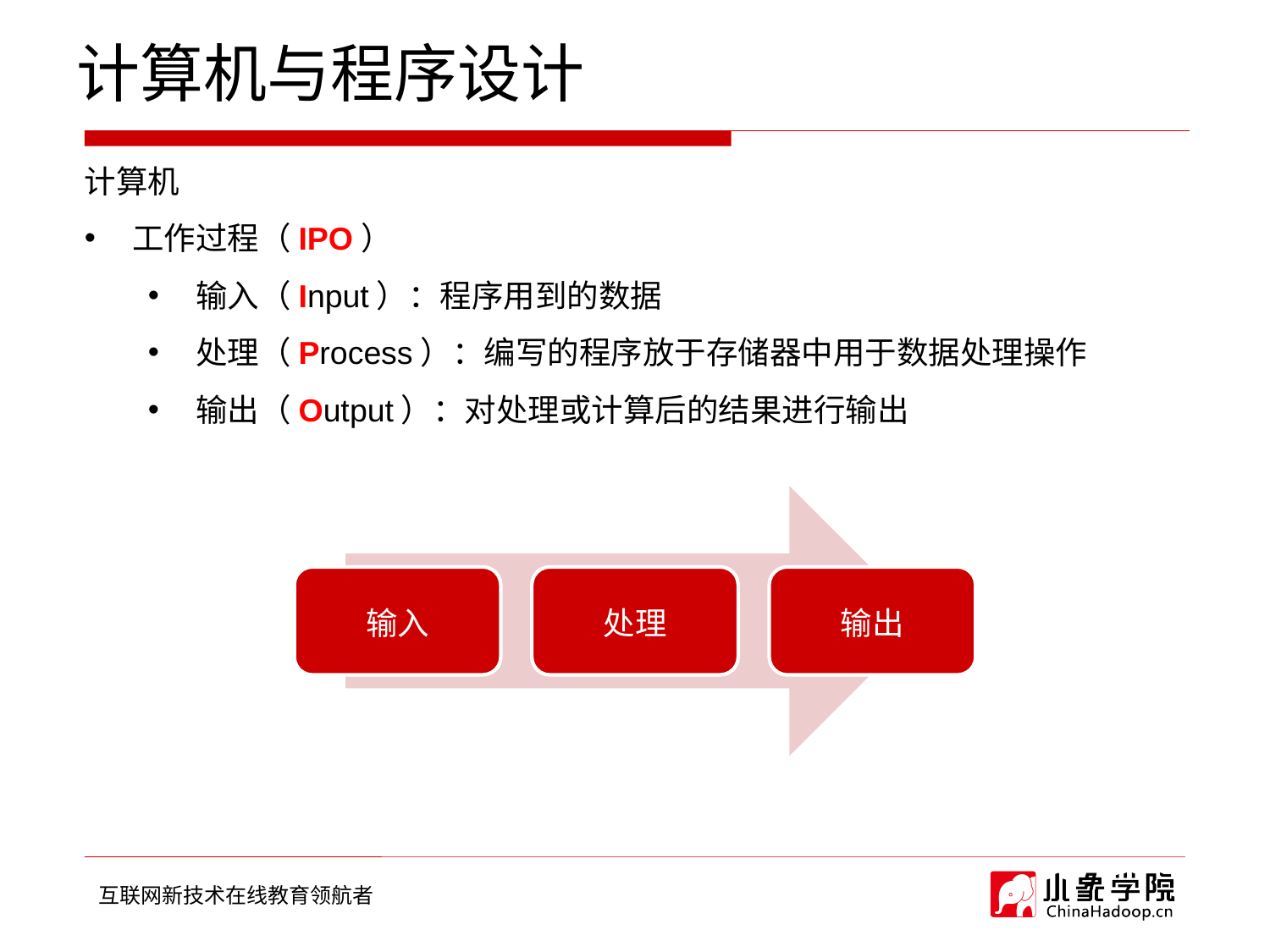

计算机与程序设计
计算机
工作过程（IPO）
输入（Input）：程序用到的数据
处理（Process）：编写的程序放于存储器中用于数据处理操作
输出（Output）：对处理或计算后的结果进行输出
输入
处理
输出